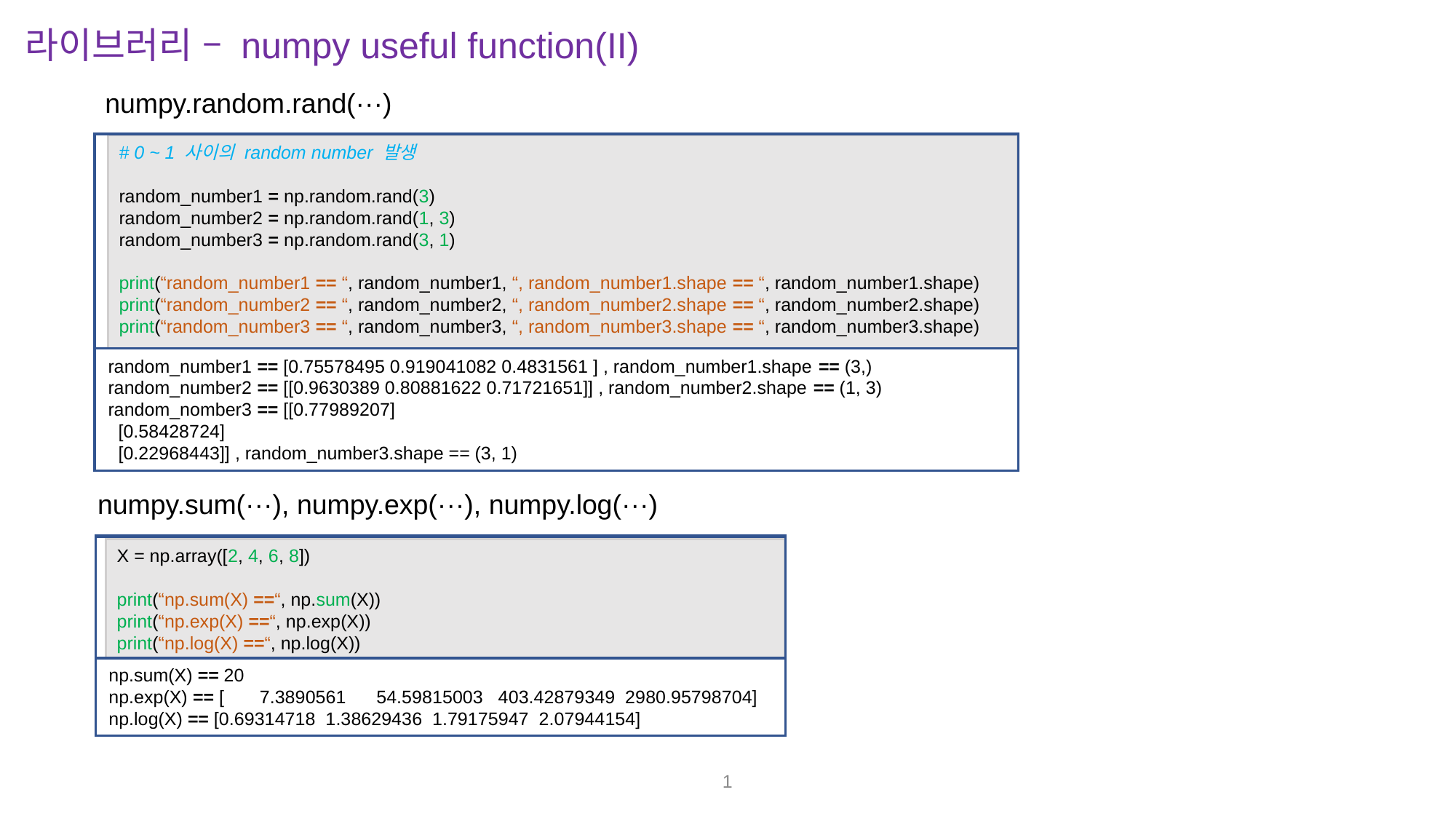

라이브러리 – numpy useful function(II)
numpy.random.rand(···)

# 0 ~ 1 사이의 random number 발생

random_number1 = np.random.rand(3)
random_number2 = np.random.rand(1, 3)
random_number3 = np.random.rand(3, 1)

print(“random_number1 == “, random_number1, “, random_number1.shape == “, random_number1.shape)
print(“random_number2 == “, random_number2, “, random_number2.shape == “, random_number2.shape)
print(“random_number3 == “, random_number3, “, random_number3.shape == “, random_number3.shape)
random_number1 == [0.75578495 0.919041082 0.4831561 ] , random_number1.shape == (3,)
random_number2 == [[0.9630389 0.80881622 0.71721651]] , random_number2.shape == (1, 3)
random_nomber3 == [[0.77989207]
  [0.58428724]
  [0.22968443]] , random_number3.shape == (3, 1)

numpy.sum(···), numpy.exp(···), numpy.log(···)

X = np.array([2, 4, 6, 8])

print(“np.sum(X) ==“, np.sum(X))
print(“np.exp(X) ==“, np.exp(X))
print(“np.log(X) ==“, np.log(X))
np.sum(X) == 20
np.exp(X) == [       7.3890561      54.59815003   403.42879349  2980.95798704]
np.log(X) == [0.69314718  1.38629436  1.79175947  2.07944154]
1